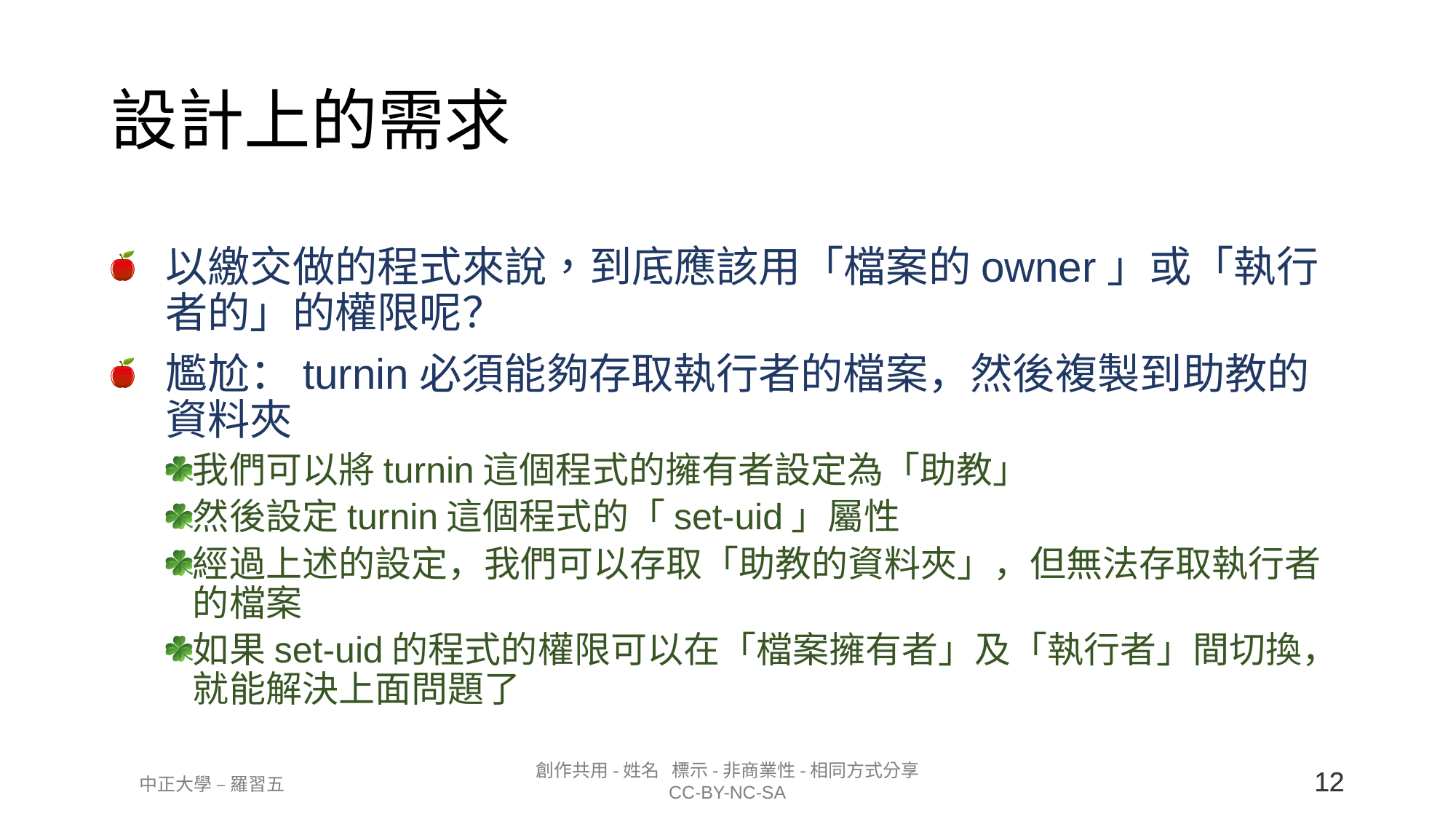

# 設計上的需求
以繳交做的程式來說，到底應該用「檔案的owner」或「執行者的」的權限呢？
尷尬：turnin必須能夠存取執行者的檔案，然後複製到助教的資料夾
我們可以將turnin這個程式的擁有者設定為「助教」
然後設定turnin這個程式的「set-uid」屬性
經過上述的設定，我們可以存取「助教的資料夾」，但無法存取執行者的檔案
如果set-uid的程式的權限可以在「檔案擁有者」及「執行者」間切換，就能解決上面問題了